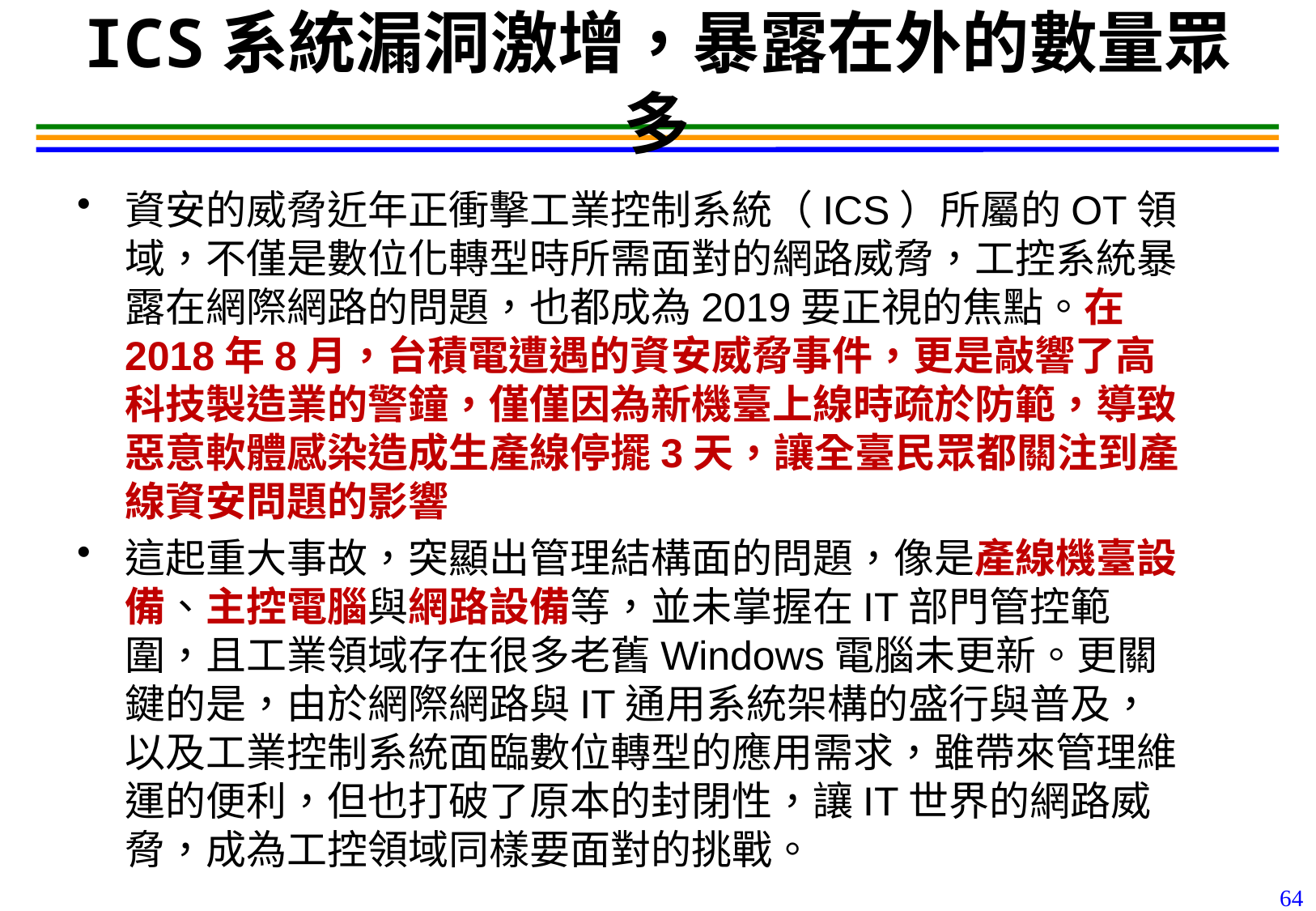

64
# ICS系統漏洞激增，暴露在外的數量眾多
資安的威脅近年正衝擊工業控制系統（ICS）所屬的OT領域，不僅是數位化轉型時所需面對的網路威脅，工控系統暴露在網際網路的問題，也都成為2019要正視的焦點。在2018年8月，台積電遭遇的資安威脅事件，更是敲響了高科技製造業的警鐘，僅僅因為新機臺上線時疏於防範，導致惡意軟體感染造成生產線停擺3天，讓全臺民眾都關注到產線資安問題的影響
這起重大事故，突顯出管理結構面的問題，像是產線機臺設備、主控電腦與網路設備等，並未掌握在IT部門管控範圍，且工業領域存在很多老舊Windows電腦未更新。更關鍵的是，由於網際網路與IT通用系統架構的盛行與普及，以及工業控制系統面臨數位轉型的應用需求，雖帶來管理維運的便利，但也打破了原本的封閉性，讓IT世界的網路威脅，成為工控領域同樣要面對的挑戰。